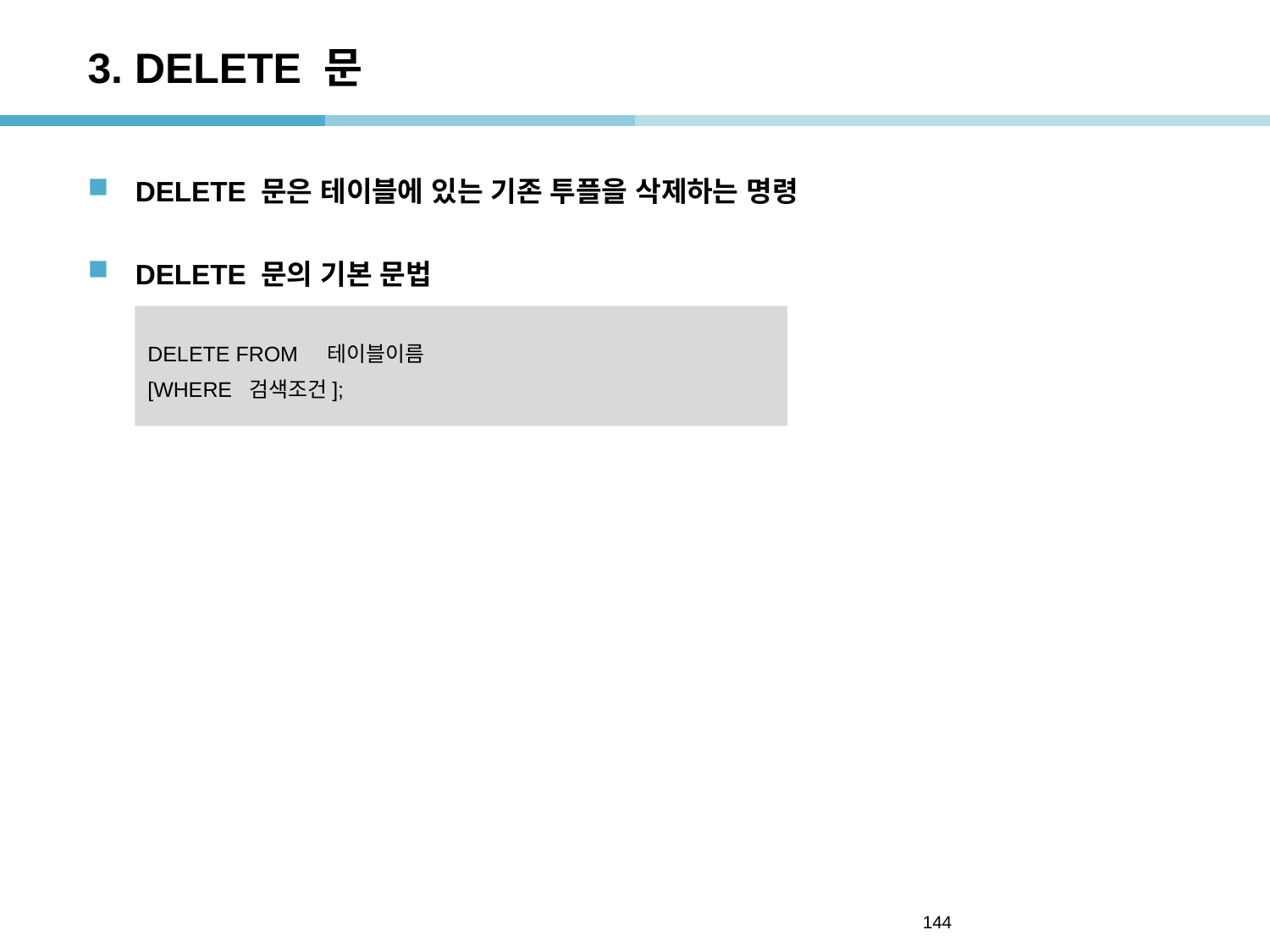

# 3. DELETE 문
DELETE 문은 테이블에 있는 기존 투플을 삭제하는 명령

DELETE 문의 기본 문법
DELETE FROM    테이블이름
[WHERE  검색조건];
144